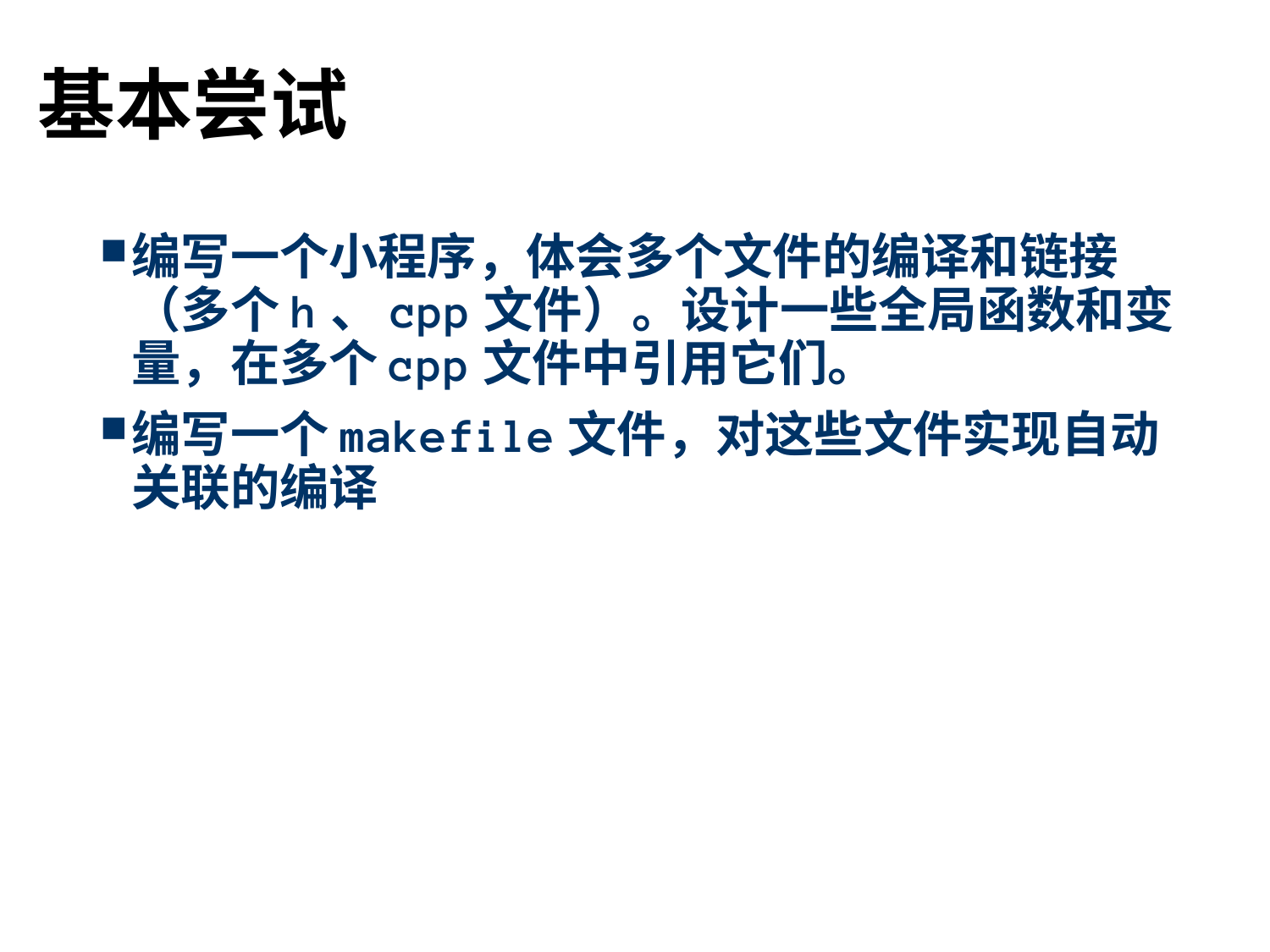

# 基本尝试
编写一个小程序，体会多个文件的编译和链接（多个h、cpp文件）。设计一些全局函数和变量，在多个cpp文件中引用它们。
编写一个makefile文件，对这些文件实现自动关联的编译